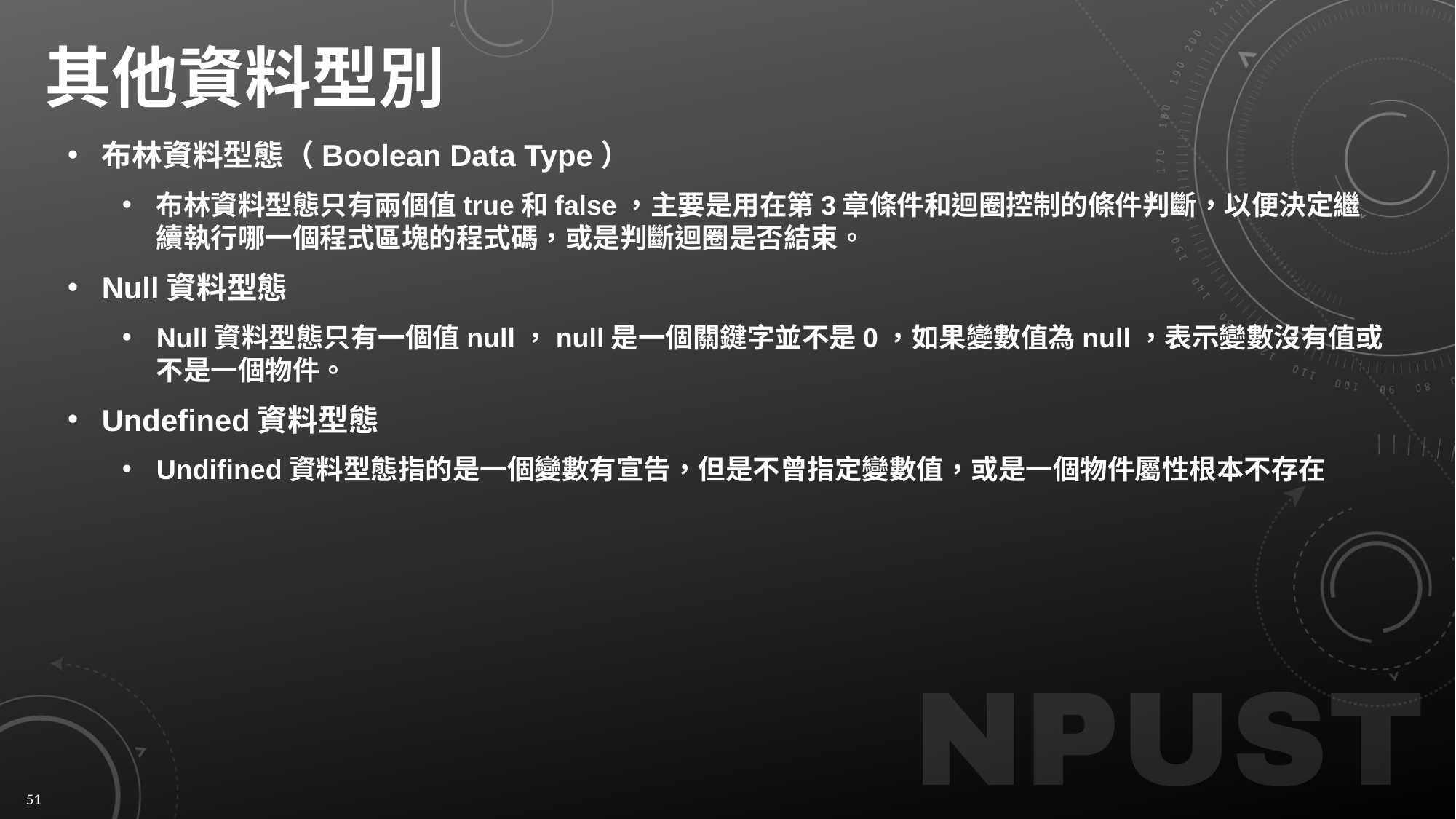

# 其他資料型別
布林資料型態（Boolean Data Type）
布林資料型態只有兩個值true和false，主要是用在第3章條件和迴圈控制的條件判斷，以便決定繼續執行哪一個程式區塊的程式碼，或是判斷迴圈是否結束。
Null資料型態
Null資料型態只有一個值null，null是一個關鍵字並不是0，如果變數值為null，表示變數沒有值或不是一個物件。
Undefined資料型態
Undifined資料型態指的是一個變數有宣告，但是不曾指定變數值，或是一個物件屬性根本不存在